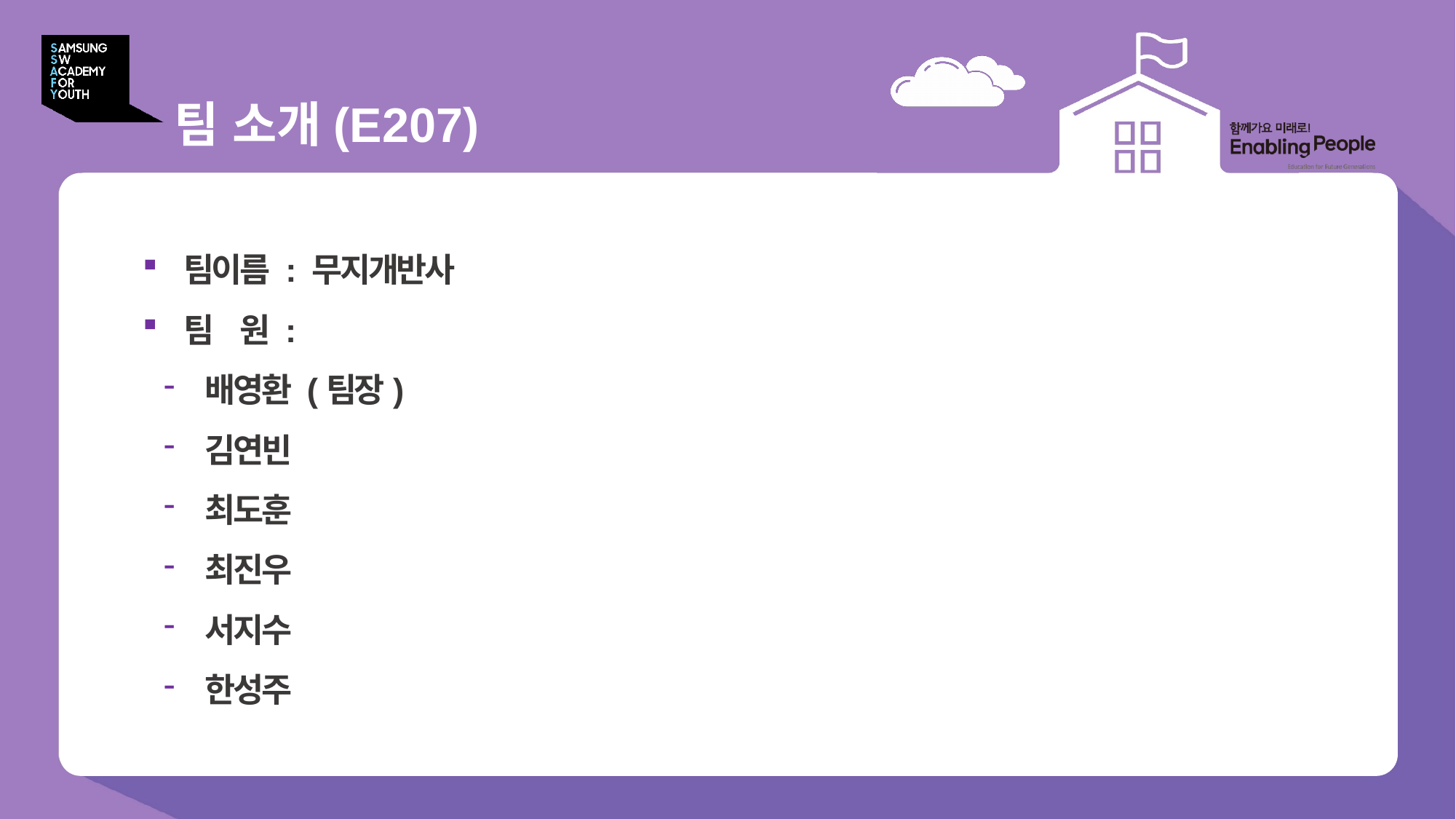

# 팀 소개(E207)
팀이름 : 무지개반사
팀    원 :
배영환 (팀장)
김연빈
최도훈
최진우
서지수
한성주